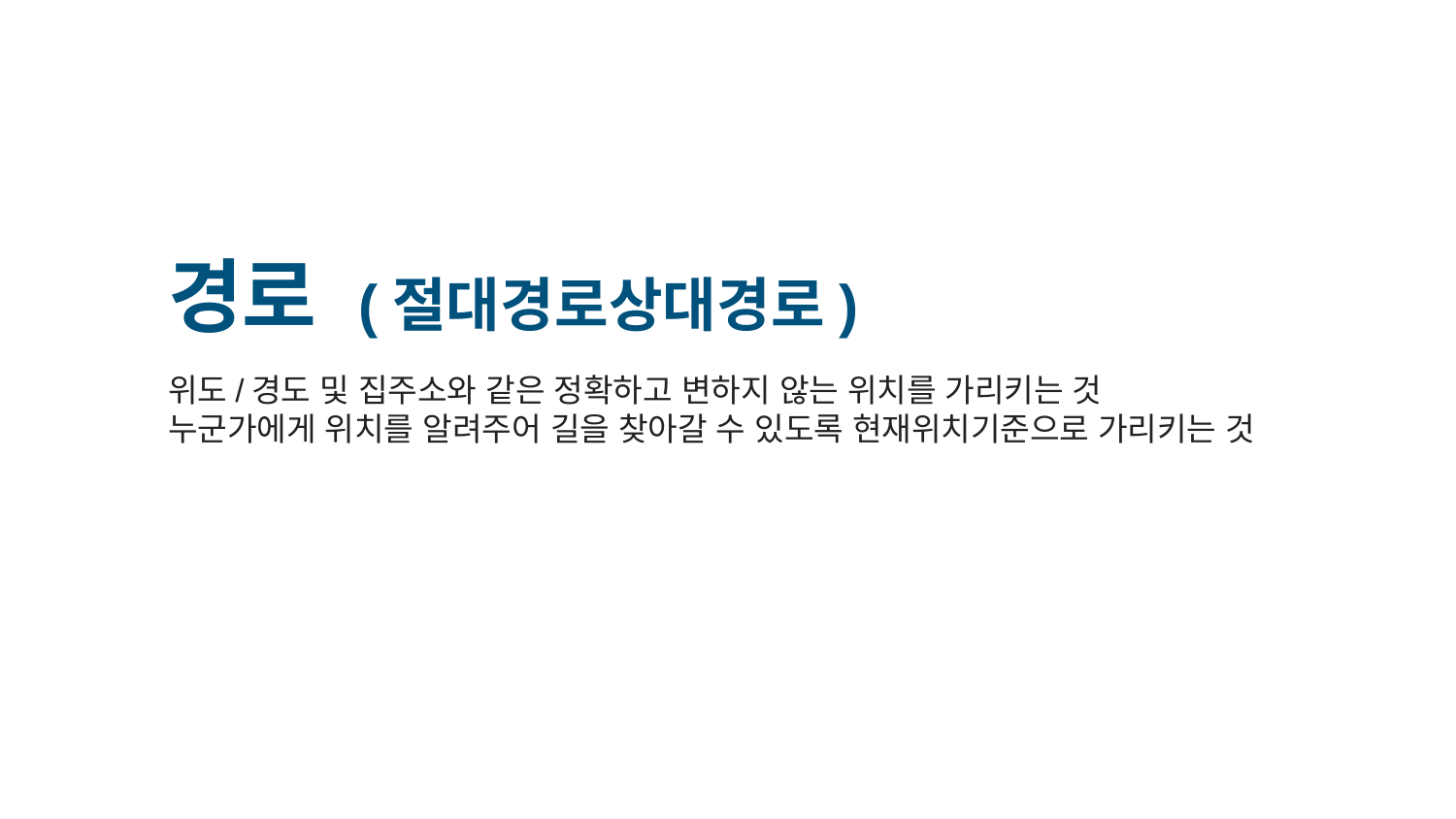

경로 (절대경로상대경로)
위도/경도 및 집주소와 같은 정확하고 변하지 않는 위치를 가리키는 것
누군가에게 위치를 알려주어 길을 찾아갈 수 있도록 현재위치기준으로 가리키는 것